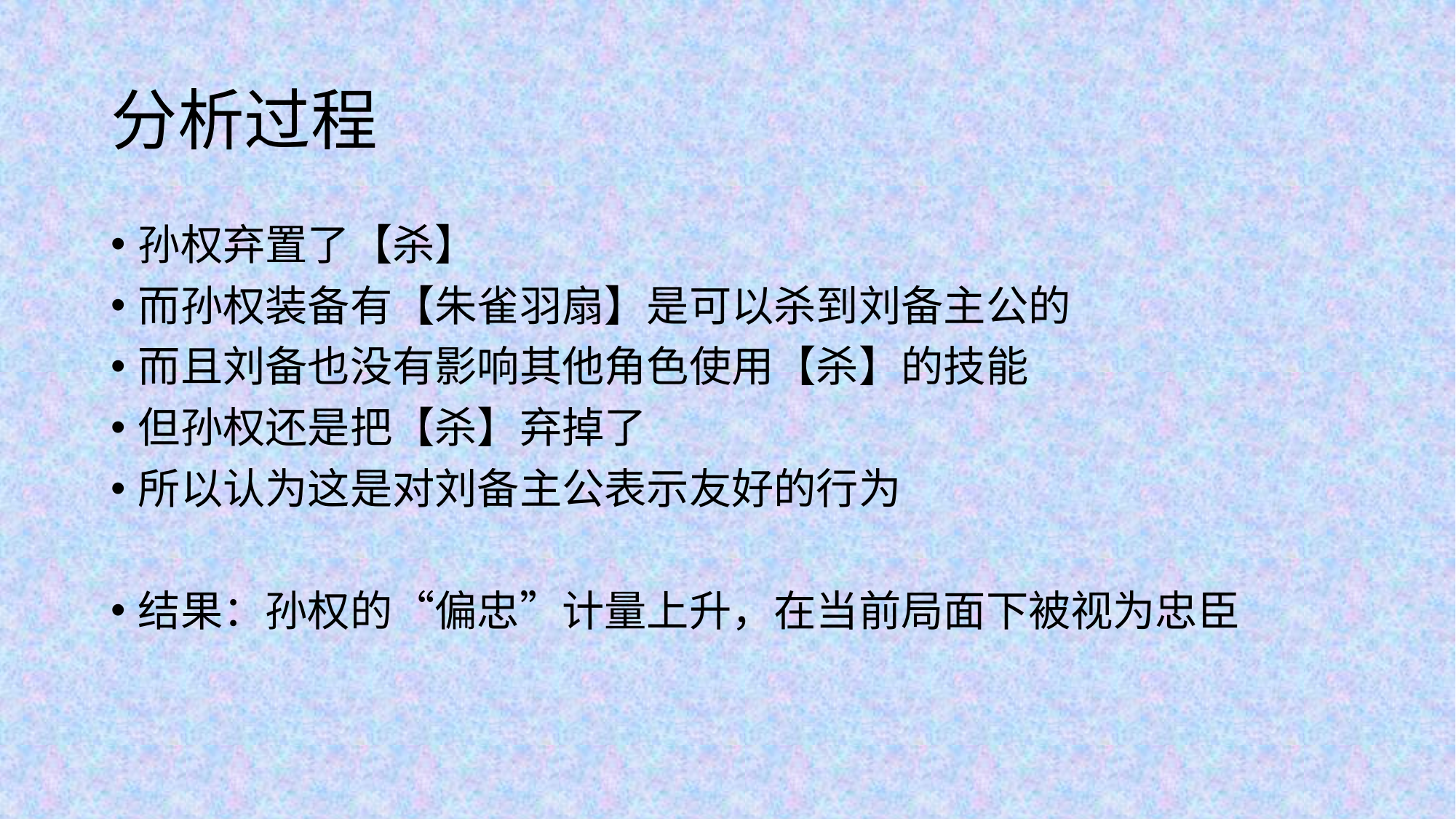

# 分析过程
孙权弃置了【杀】
而孙权装备有【朱雀羽扇】是可以杀到刘备主公的
而且刘备也没有影响其他角色使用【杀】的技能
但孙权还是把【杀】弃掉了
所以认为这是对刘备主公表示友好的行为

结果：孙权的“偏忠”计量上升，在当前局面下被视为忠臣